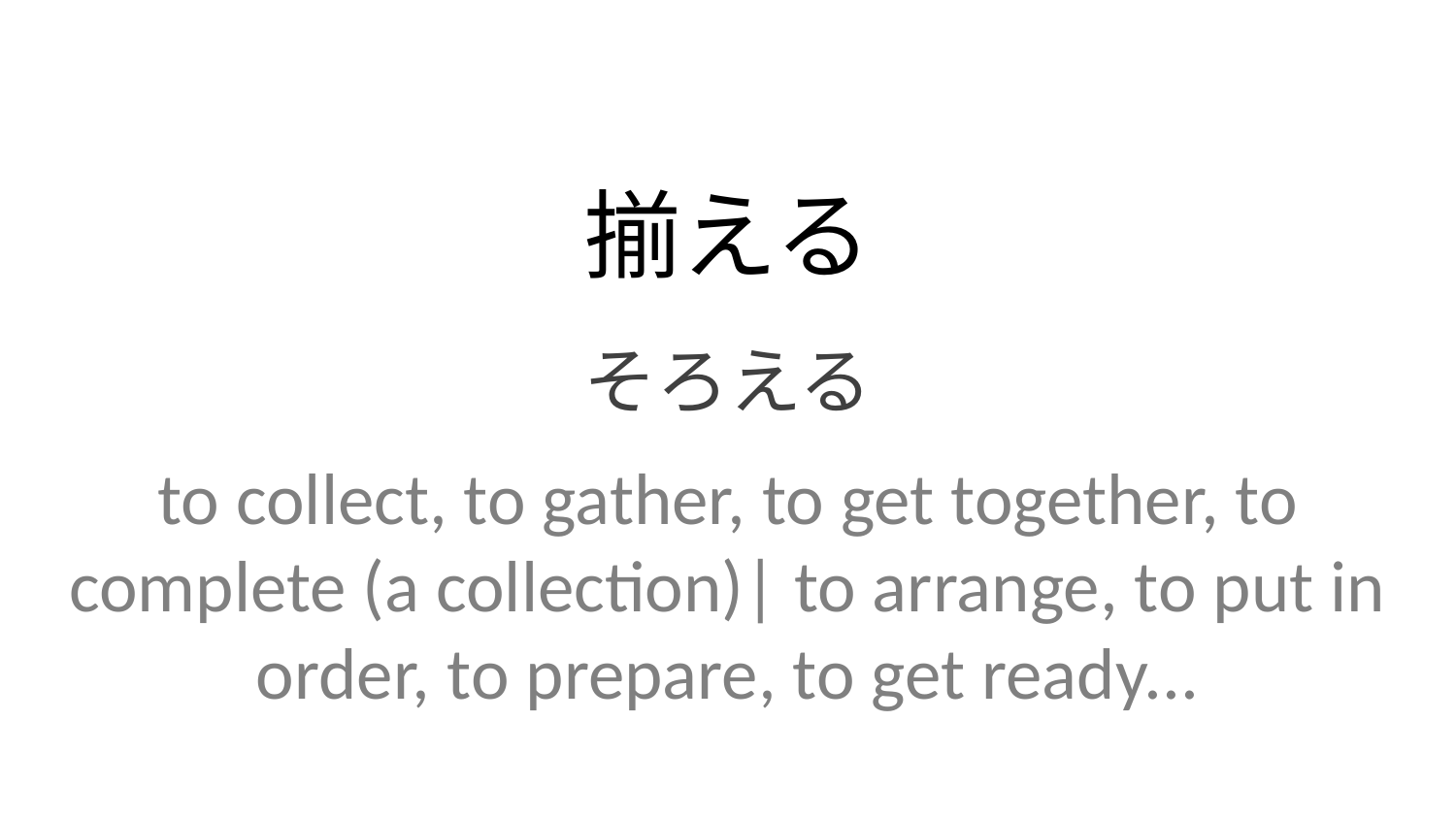

揃える

そろえる
to collect, to gather, to get together, to complete (a collection)| to arrange, to put in order, to prepare, to get ready...